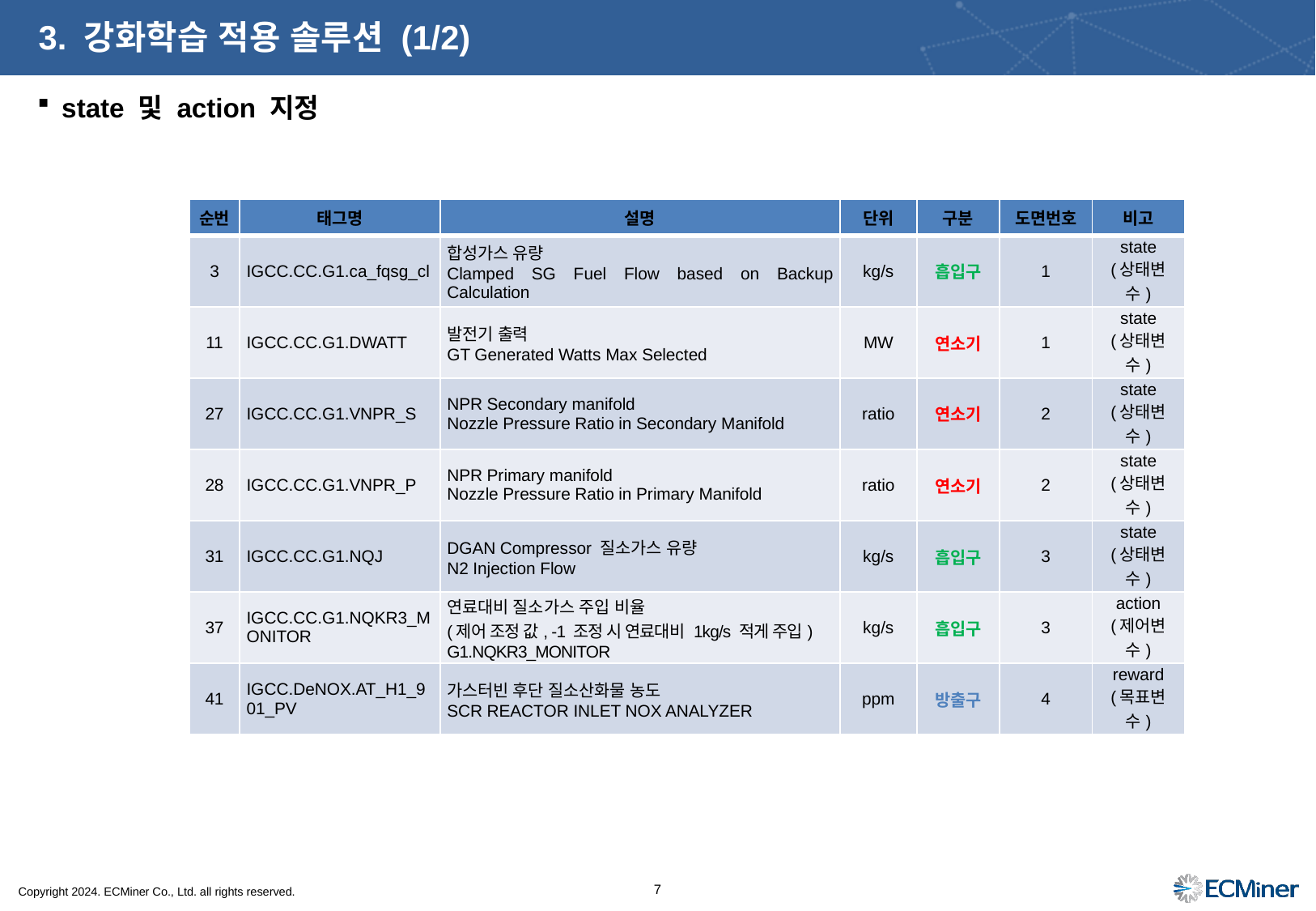

3. 강화학습 적용 솔루션 (1/2)

state 및 action 지정
| 순번 | 태그명 | 설명 | 단위 | 구분 | 도면번호 | 비고 |
| --- | --- | --- | --- | --- | --- | --- |
| 3 | IGCC.CC.G1.ca\_fqsg\_cl | 합성가스 유량 Clamped SG Fuel Flow based on Backup Calculation | kg/s | 흡입구 | 1 | state (상태변수) |
| 11 | IGCC.CC.G1.DWATT | 발전기 출력 GT Generated Watts Max Selected | MW | 연소기 | 1 | state (상태변수) |
| 27 | IGCC.CC.G1.VNPR\_S | NPR Secondary manifold Nozzle Pressure Ratio in Secondary Manifold | ratio | 연소기 | 2 | state (상태변수) |
| 28 | IGCC.CC.G1.VNPR\_P | NPR Primary manifold Nozzle Pressure Ratio in Primary Manifold | ratio | 연소기 | 2 | state (상태변수) |
| 31 | IGCC.CC.G1.NQJ | DGAN Compressor 질소가스 유량 N2 Injection Flow | kg/s | 흡입구 | 3 | state (상태변수) |
| 37 | IGCC.CC.G1.NQKR3\_MONITOR | 연료대비 질소가스 주입 비율 (제어 조정 값, -1 조정 시 연료대비 1kg/s 적게 주입) G1.NQKR3\_MONITOR | kg/s | 흡입구 | 3 | action (제어변수) |
| 41 | IGCC.DeNOX.AT\_H1\_901\_PV | 가스터빈 후단 질소산화물 농도 SCR REACTOR INLET NOX ANALYZER | ppm | 방출구 | 4 | reward (목표변수) |